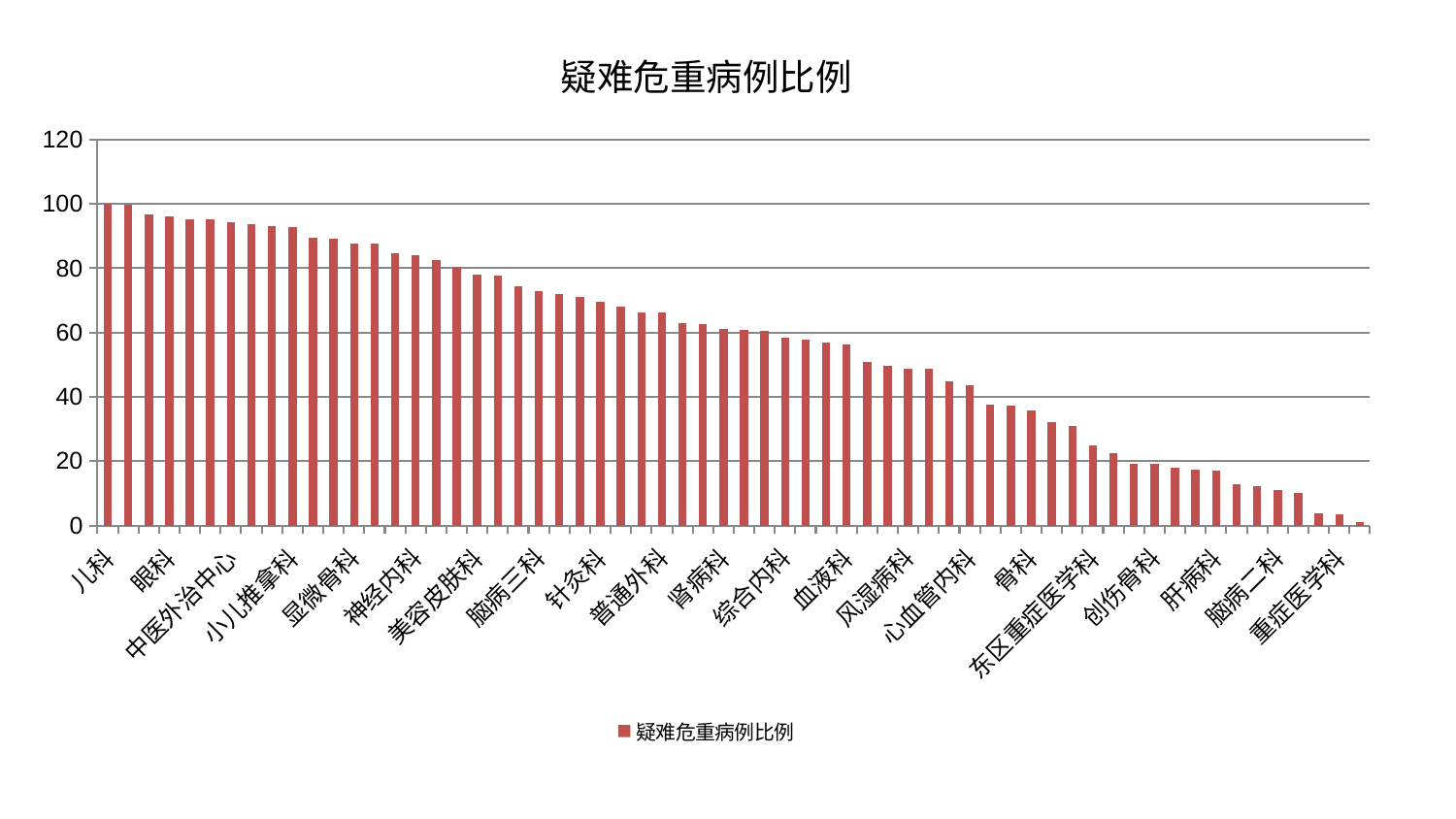

### Chart: 疑难危重病例比例

| Category | 疑难危重病例比例 |
|---|---|
| 儿科 | 99.99999999999999 |
| 肾脏内科 | 99.85632889754446 |
| 西区重症医学科 | 96.7905511297537 |
| 眼科 | 96.19189362911922 |
| 妇科 | 95.09112118732871 |
| 心病四科 | 95.07374461240936 |
| 中医外治中心 | 94.40070881708431 |
| 脑病一科 | 93.71746372880334 |
| 身心医学科 | 93.069428828145 |
| 小儿推拿科 | 92.77373114158145 |
| 乳腺甲状腺外科 | 89.63410485779721 |
| 胸外科 | 89.32260245993608 |
| 显微骨科 | 87.57273331192877 |
| 肛肠科 | 87.54121651400247 |
| 推拿科 | 84.58592862196903 |
| 神经内科 | 83.93943772351558 |
| 东区肾病科 | 82.69799041357253 |
| 关节骨科 | 80.54693113547356 |
| 美容皮肤科 | 78.05459498047607 |
| 治未病中心 | 77.65970663080026 |
| 小儿骨科 | 74.46565372543515 |
| 脑病三科 | 72.91046544684184 |
| 康复科 | 72.09584339528834 |
| 肿瘤内科 | 71.113125953548 |
| 针灸科 | 69.49010032522833 |
| 妇二科 | 67.9828472195496 |
| 耳鼻喉科 | 66.37568819716805 |
| 普通外科 | 66.31249308832744 |
| 运动损伤骨科 | 62.884572945540405 |
| 呼吸内科 | 62.66343309083508 |
| 肾病科 | 61.06633577230241 |
| 心病三科 | 60.97400917322917 |
| 周围血管科 | 60.511414702156685 |
| 综合内科 | 58.45948999579765 |
| 妇科妇二科合并 | 57.66096338020818 |
| 老年医学科 | 56.84355739735009 |
| 血液科 | 56.29256000158328 |
| 心病二科 | 50.95868637103797 |
| 心病一科 | 49.678008192835385 |
| 风湿病科 | 48.84916346128593 |
| 神经外科 | 48.7621420109979 |
| 微创骨科 | 44.70603514968218 |
| 心血管内科 | 43.55983825559772 |
| 皮肤科 | 37.50723036083057 |
| 肝胆外科 | 37.24498488695545 |
| 骨科 | 35.86852584731791 |
| 脾胃病科 | 32.057841874688066 |
| 中医经典科 | 30.824719411563343 |
| 东区重症医学科 | 24.939934500211248 |
| 医院 | 22.486076844840355 |
| 产科 | 19.152890294810728 |
| 创伤骨科 | 19.075497919624812 |
| 脊柱骨科 | 17.991953538172943 |
| 泌尿外科 | 17.497361344817197 |
| 肝病科 | 17.071498850258884 |
| 脾胃科消化科合并 | 12.827294081877291 |
| 口腔科 | 12.2512215950491 |
| 脑病二科 | 11.169301004841548 |
| 消化内科 | 10.223763730684013 |
| 男科 | 3.7318552620238306 |
| 重症医学科 | 3.3519806472023443 |
| 内分泌科 | 1.088212622861628 |
304